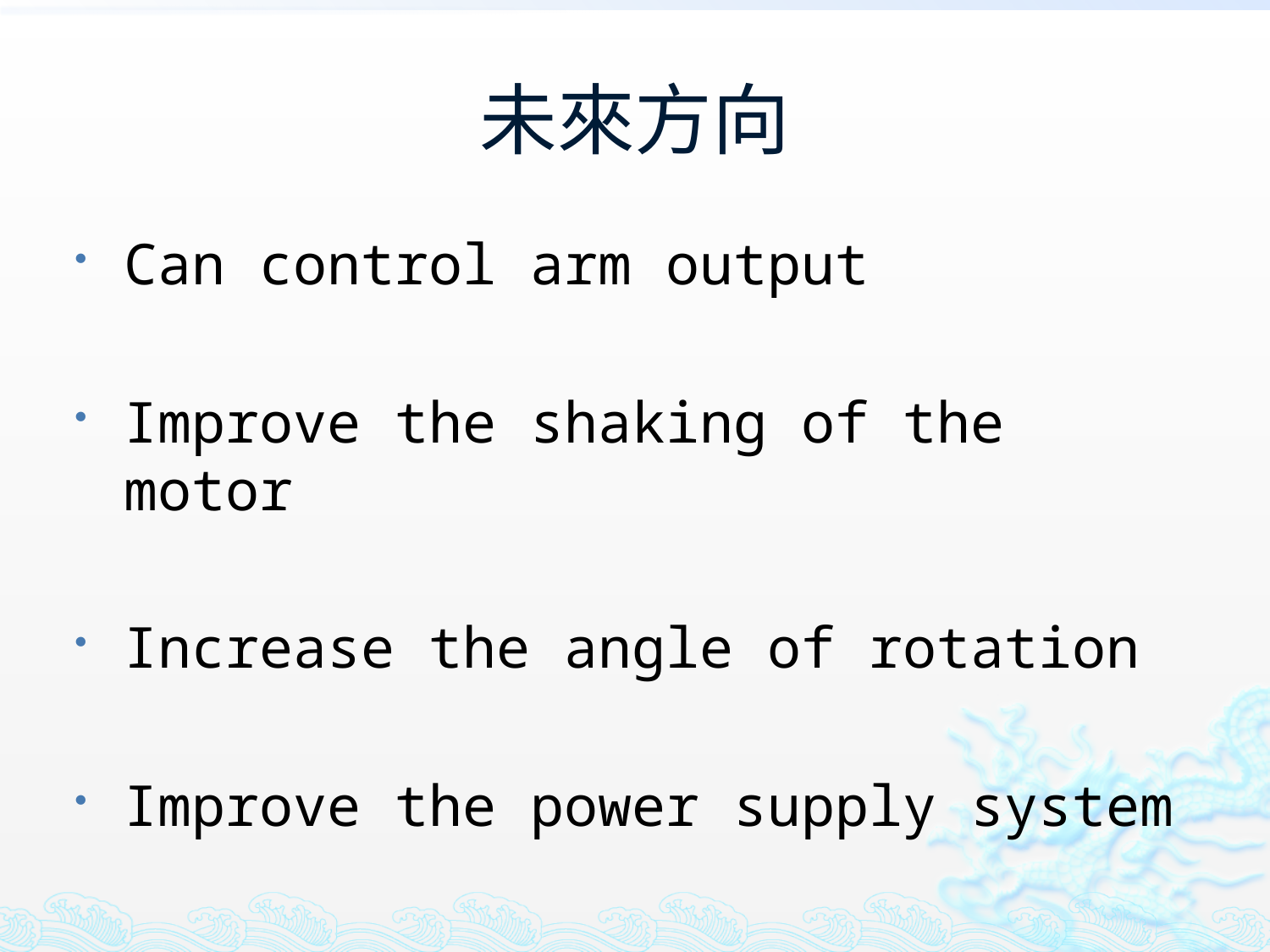

# 未來方向
Can control arm output

Improve the shaking of the motor

Increase the angle of rotation

Improve the power supply system